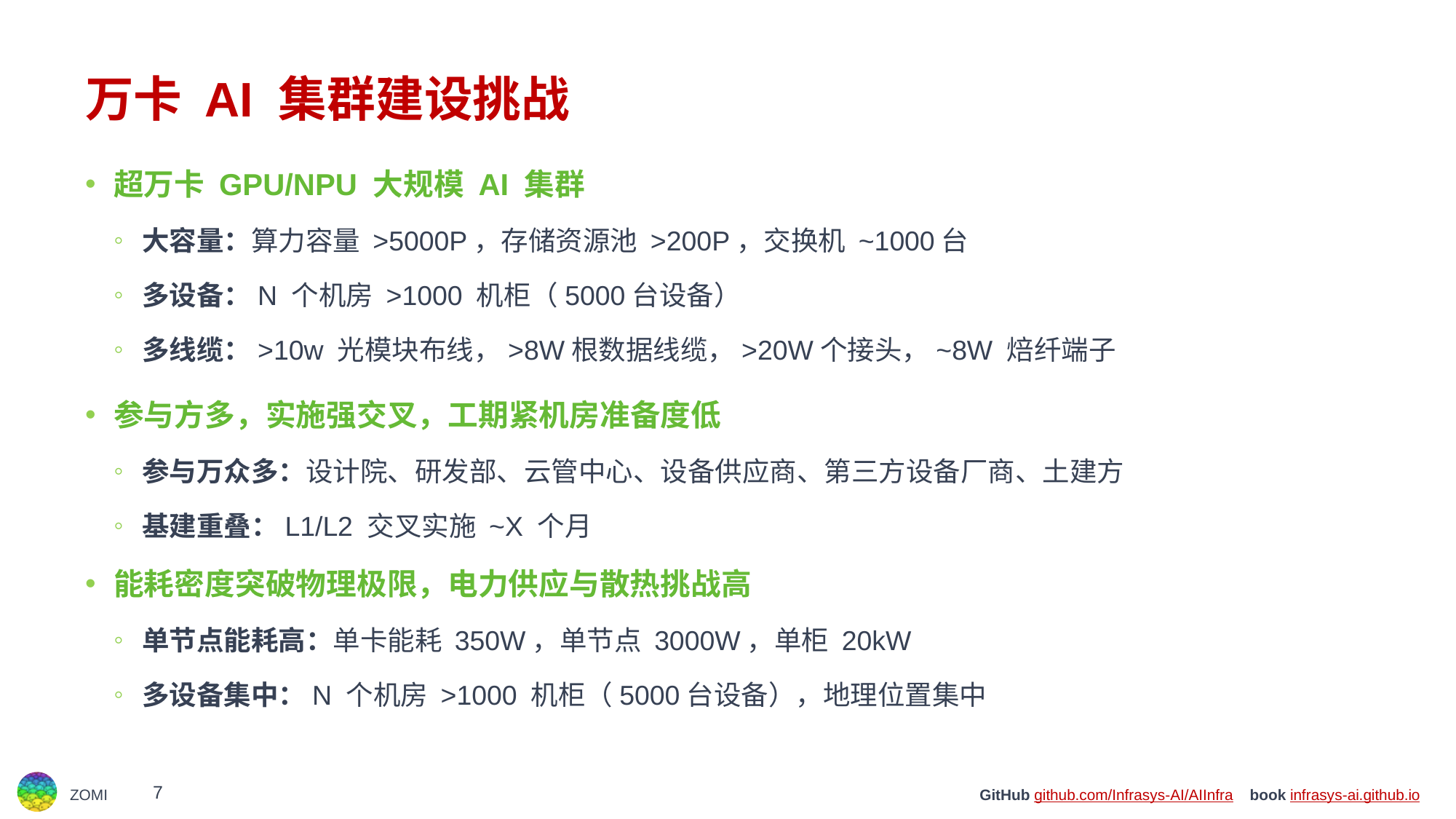

# 万卡 AI 集群建设挑战
超万卡 GPU/NPU 大规模 AI 集群
大容量：算力容量 >5000P，存储资源池 >200P，交换机 ~1000台
多设备：N 个机房 >1000 机柜（5000台设备）
多线缆：>10w 光模块布线，>8W根数据线缆，>20W个接头，~8W 焙纤端子
参与方多，实施强交叉，工期紧机房准备度低
参与万众多：设计院、研发部、云管中心、设备供应商、第三方设备厂商、土建方
基建重叠：L1/L2 交叉实施 ~X 个月
能耗密度突破物理极限​，​电力供应与散热挑战高
单节点能耗高：单卡能耗 350W，单节点 3000W，单柜 20kW
多设备集中：N 个机房 >1000 机柜（5000台设备），地理位置集中